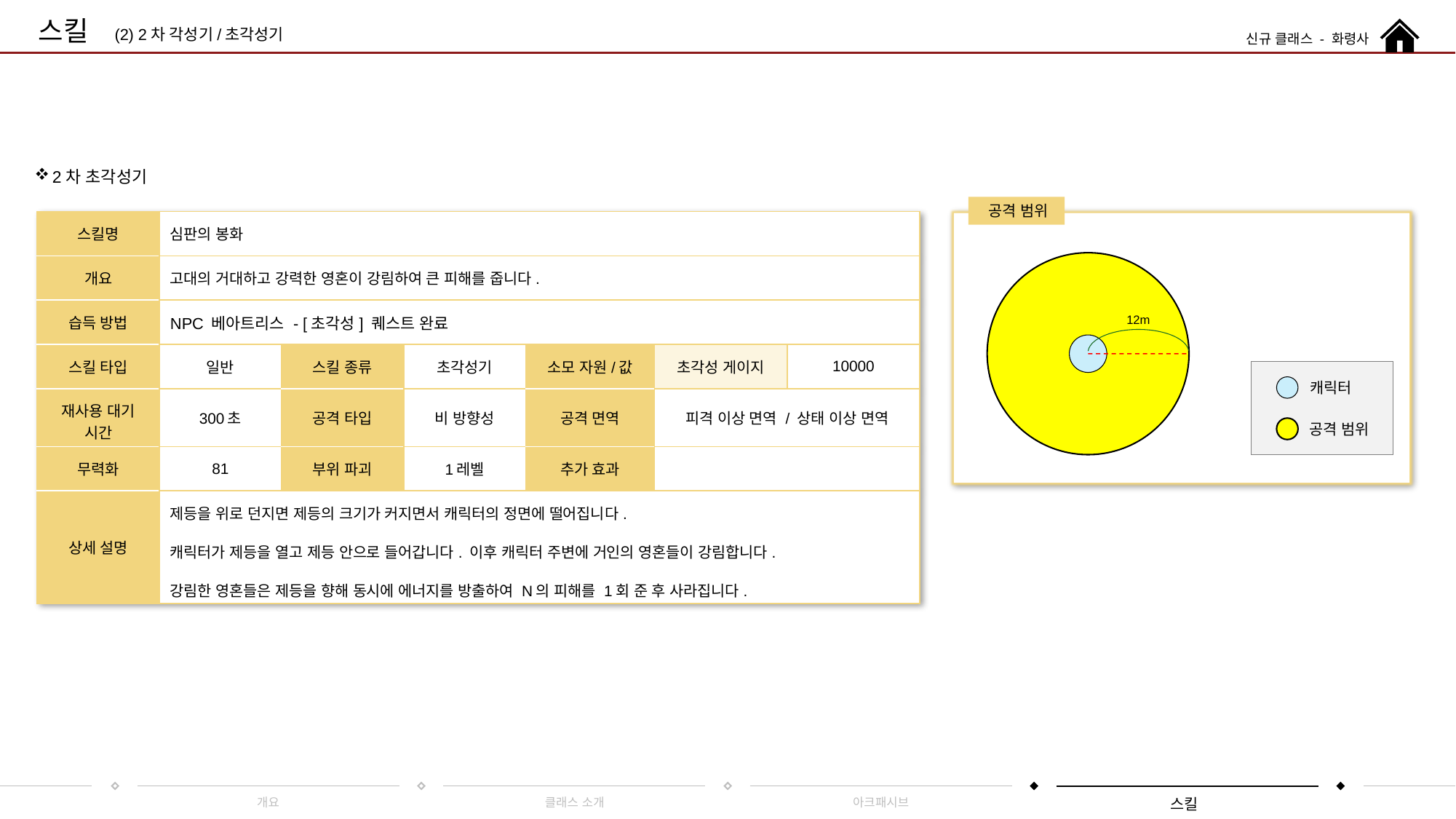

# 4.스킬 (2)2차 각성기/초각성기 - 2차 초각성기 소개
스킬

신규 클래스 - 화령사
(2) 2차 각성기/초각성기

2차 초각성기
공격 범위

| 스킬명 | 심판의 봉화 |  |  |  |  |  |
| --- | --- | --- | --- | --- | --- | --- |
| 개요 | 고대의 거대하고 강력한 영혼이 강림하여 큰 피해를 줍니다. |  |  |  |  |  |
| 습득 방법 | NPC 베아트리스 - [초각성] 퀘스트 완료 |  |  |  |  |  |
| 스킬 타입 | 일반 | 스킬 종류 | 초각성기 | 소모 자원/값 | 초각성 게이지 | 10000 |
| 재사용 대기 시간 | 300초 | 공격 타입 | 비 방향성 | 공격 면역 | 피격 이상 면역 / 상태 이상 면역 |  |
| 무력화 | 81 | 부위 파괴 | 1레벨 | 추가 효과 |  |  |
| 상세 설명 | 제등을 위로 던지면 제등의 크기가 커지면서 캐릭터의 정면에 떨어집니다. 캐릭터가 제등을 열고 제등 안으로 들어갑니다. 이후 캐릭터 주변에 거인의 영혼들이 강림합니다. 강림한 영혼들은 제등을 향해 동시에 에너지를 방출하여 N의 피해를 1회 준 후 사라집니다. |  |  |  |  |  |

12m

캐릭터

공격 범위

개요
클래스 소개
아크패시브
스킬